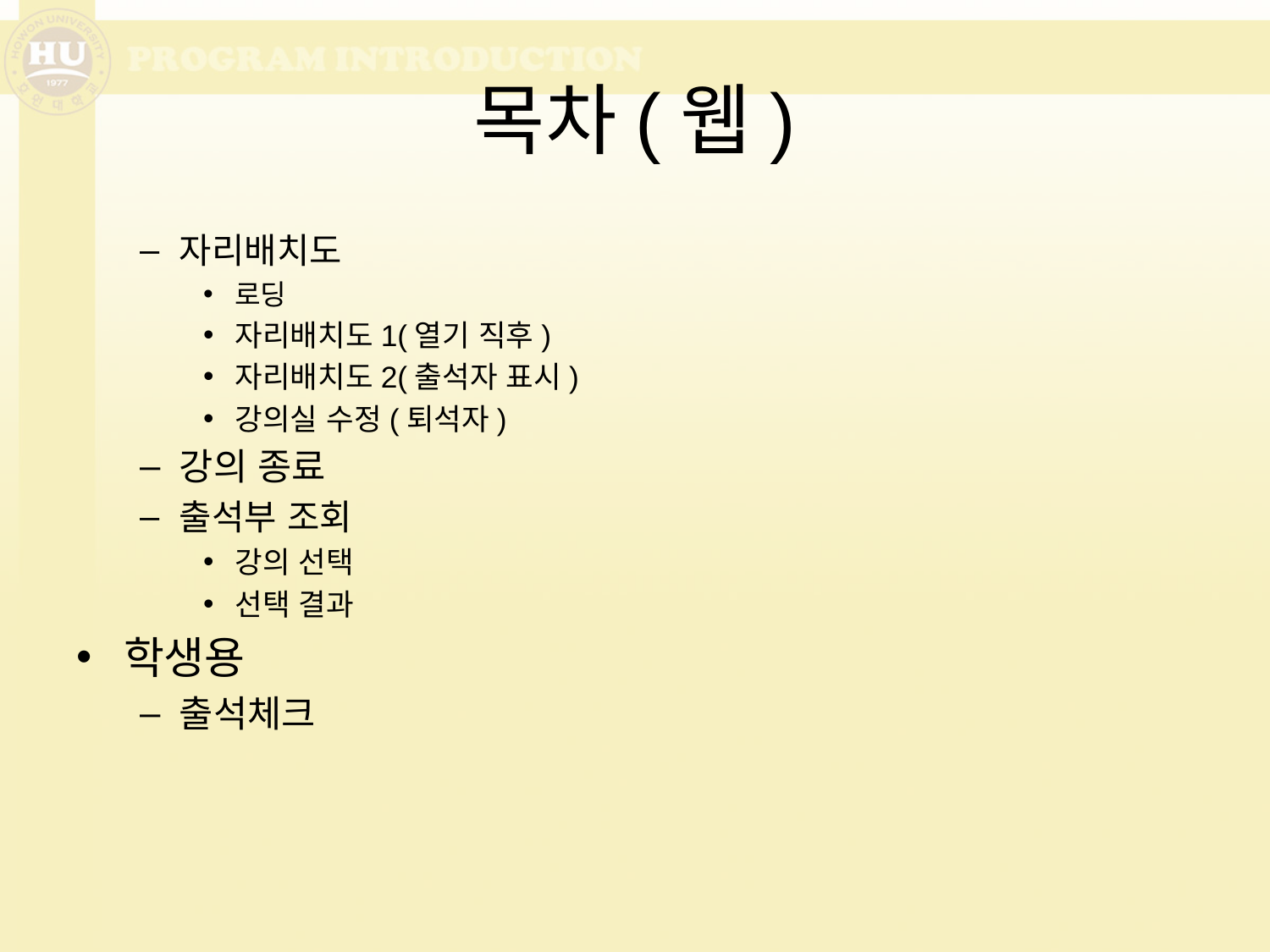

# 목차(웹)
자리배치도
로딩
자리배치도1(열기 직후)
자리배치도2(출석자 표시)
강의실 수정(퇴석자)
강의 종료
출석부 조회
강의 선택
선택 결과
학생용
출석체크